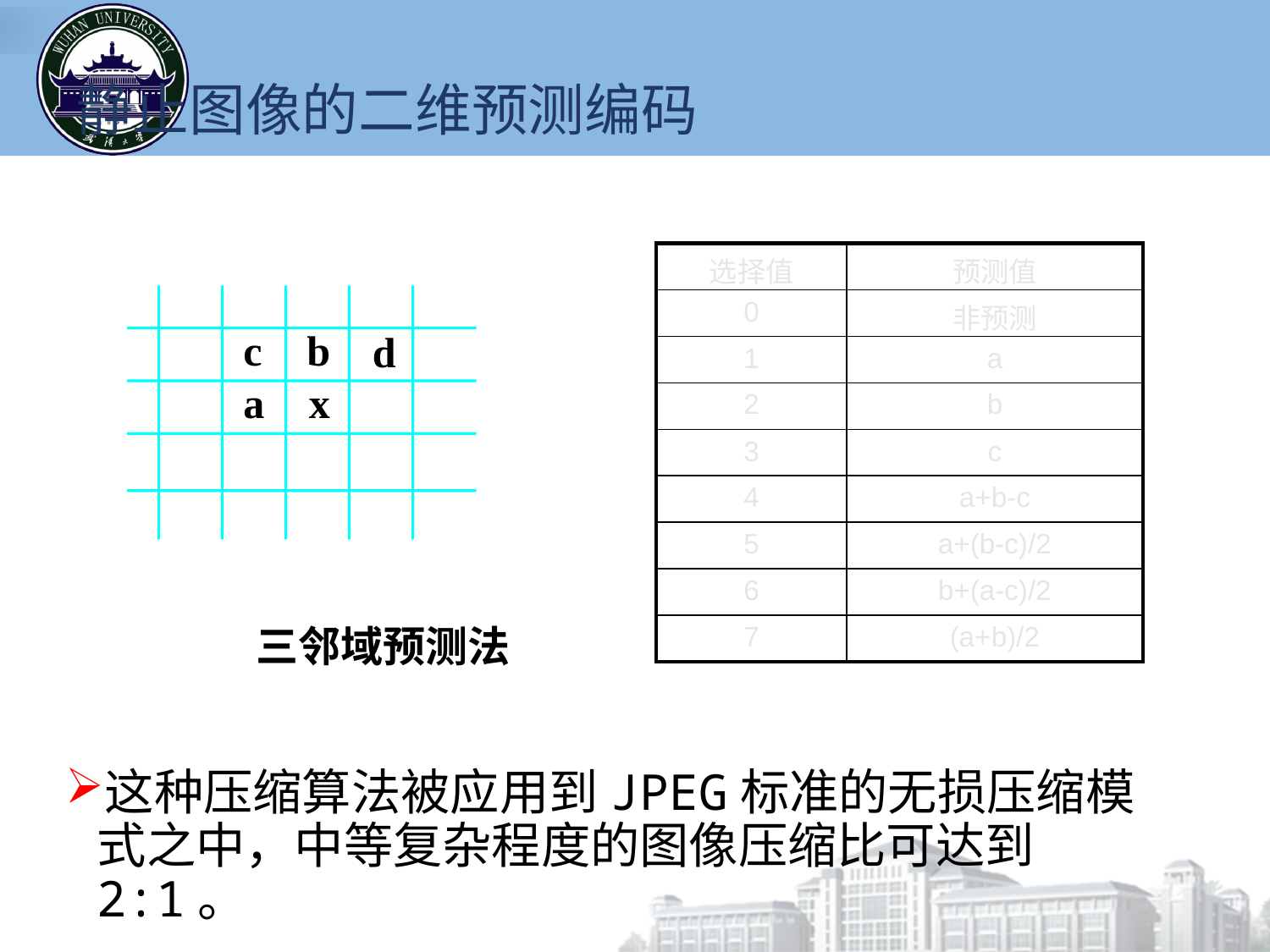

# 静止图像的二维预测编码
| 选择值 | 预测值 |
| --- | --- |
| 0 | 非预测 |
| 1 | a |
| 2 | b |
| 3 | c |
| 4 | a+b-c |
| 5 | a+(b-c)/2 |
| 6 | b+(a-c)/2 |
| 7 | (a+b)/2 |

c
b
d

a
x

三邻域预测法
这种压缩算法被应用到JPEG标准的无损压缩模式之中，中等复杂程度的图像压缩比可达到2:1。